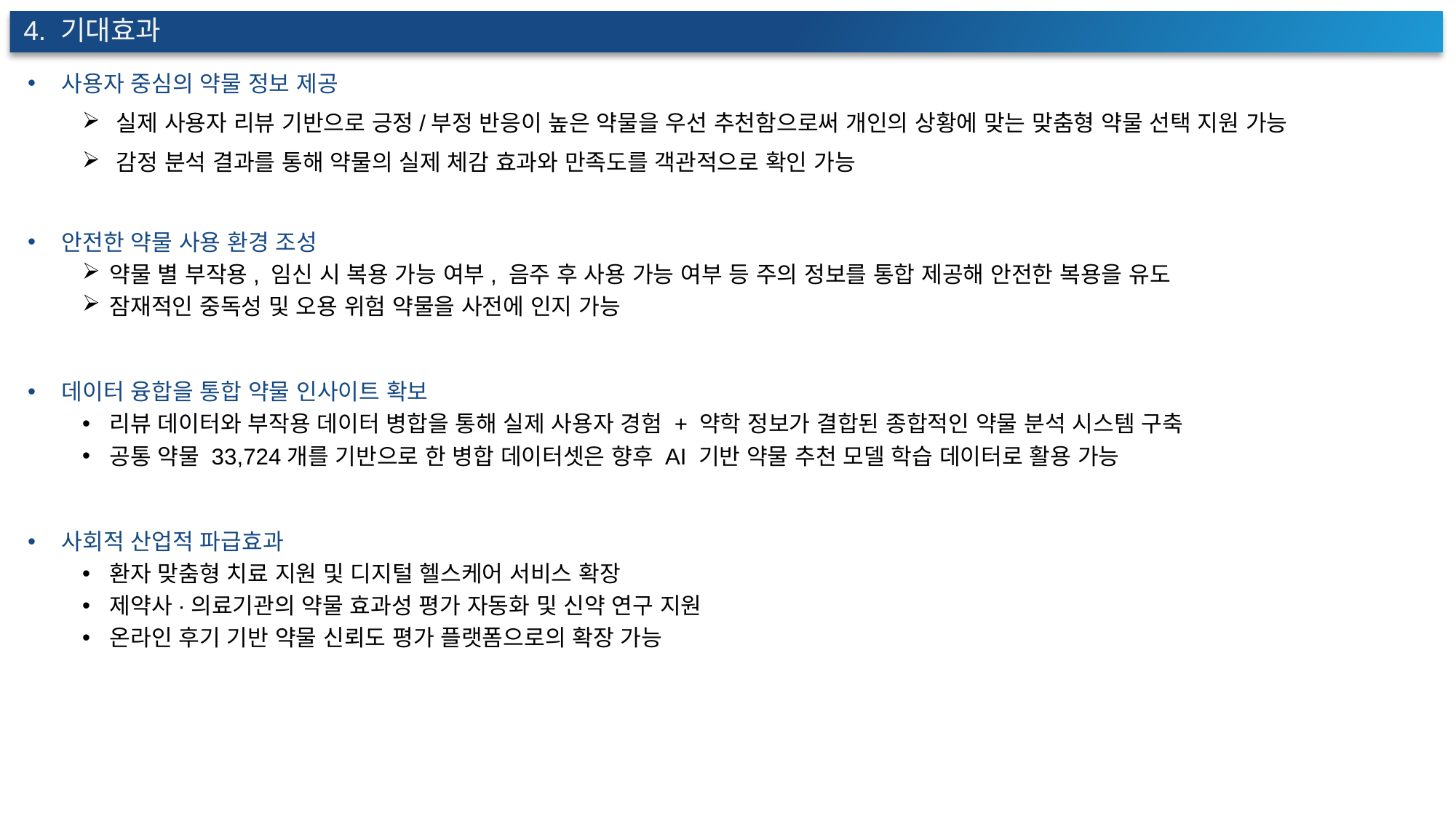

4. 기대효과
사용자 중심의 약물 정보 제공
실제 사용자 리뷰 기반으로 긍정/부정 반응이 높은 약물을 우선 추천함으로써 개인의 상황에 맞는 맞춤형 약물 선택 지원 가능
감정 분석 결과를 통해 약물의 실제 체감 효과와 만족도를 객관적으로 확인 가능

안전한 약물 사용 환경 조성
약물 별 부작용, 임신 시 복용 가능 여부, 음주 후 사용 가능 여부 등 주의 정보를 통합 제공해 안전한 복용을 유도
잠재적인 중독성 및 오용 위험 약물을 사전에 인지 가능

데이터 융합을 통합 약물 인사이트 확보
리뷰 데이터와 부작용 데이터 병합을 통해 실제 사용자 경험 + 약학 정보가 결합된 종합적인 약물 분석 시스템 구축
공통 약물 33,724개를 기반으로 한 병합 데이터셋은 향후 AI 기반 약물 추천 모델 학습 데이터로 활용 가능

사회적 산업적 파급효과
환자 맞춤형 치료 지원 및 디지털 헬스케어 서비스 확장
제약사·의료기관의 약물 효과성 평가 자동화 및 신약 연구 지원
온라인 후기 기반 약물 신뢰도 평가 플랫폼으로의 확장 가능